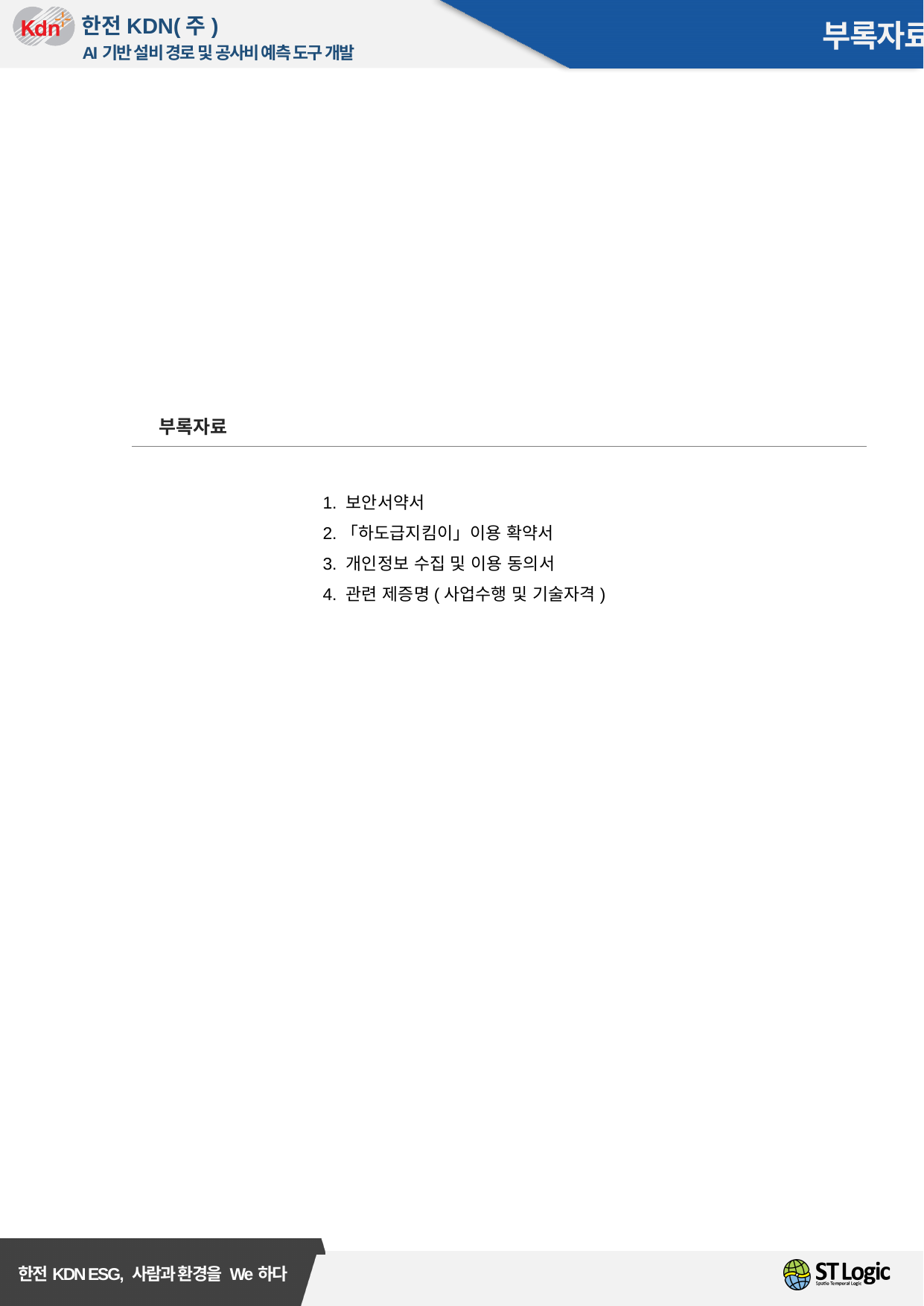

부록자료
부록자료
1. 보안서약서
2.「하도급지킴이」이용 확약서
3. 개인정보 수집 및 이용 동의서
4. 관련 제증명(사업수행 및 기술자격)